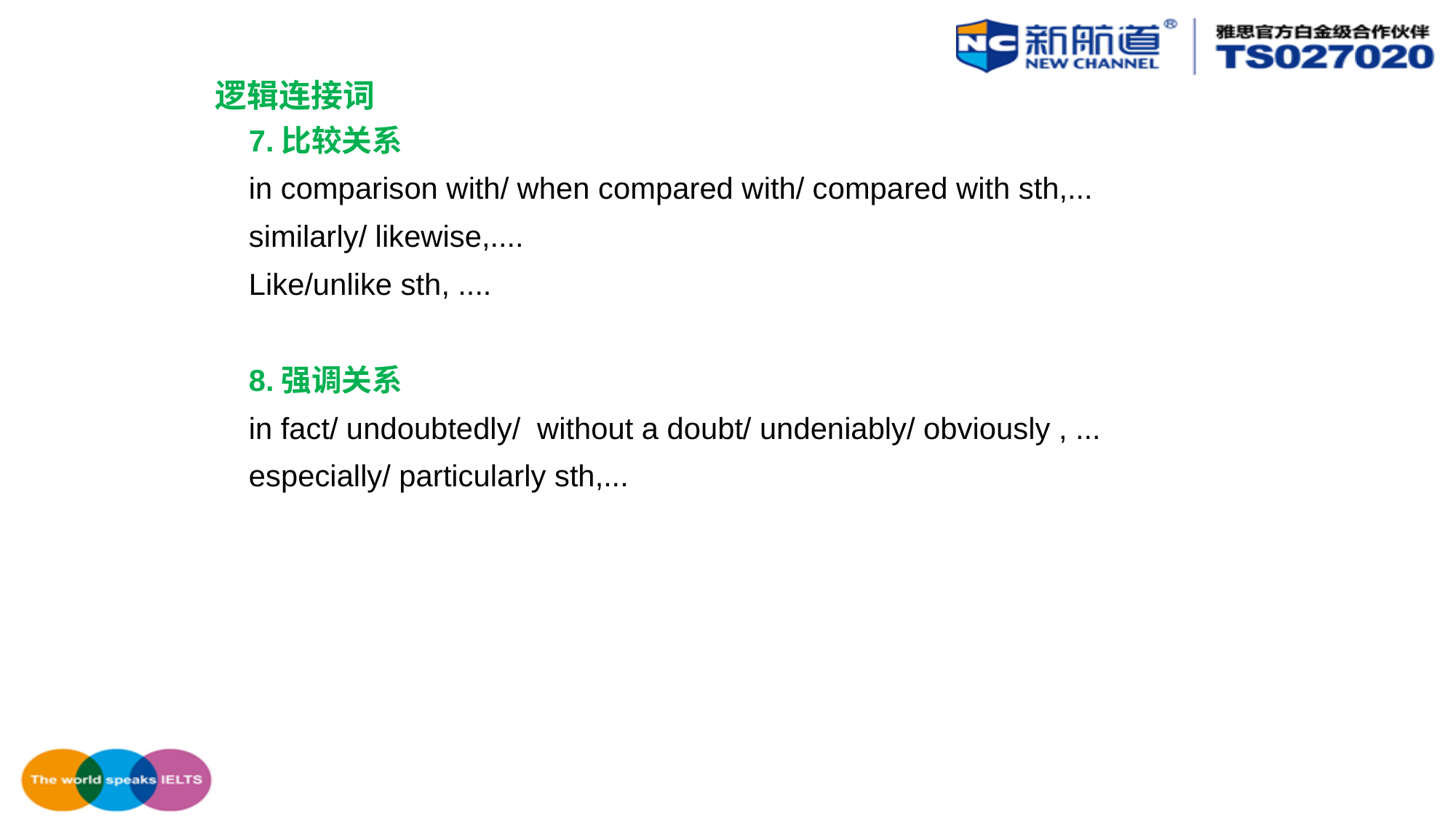

# 逻辑连接词
7.比较关系
in comparison with/ when compared with/ compared with sth,...
similarly/ likewise,....
Like/unlike sth, ....

8.强调关系
in fact/ undoubtedly/  without a doubt/ undeniably/ obviously , ...
especially/ particularly sth,...